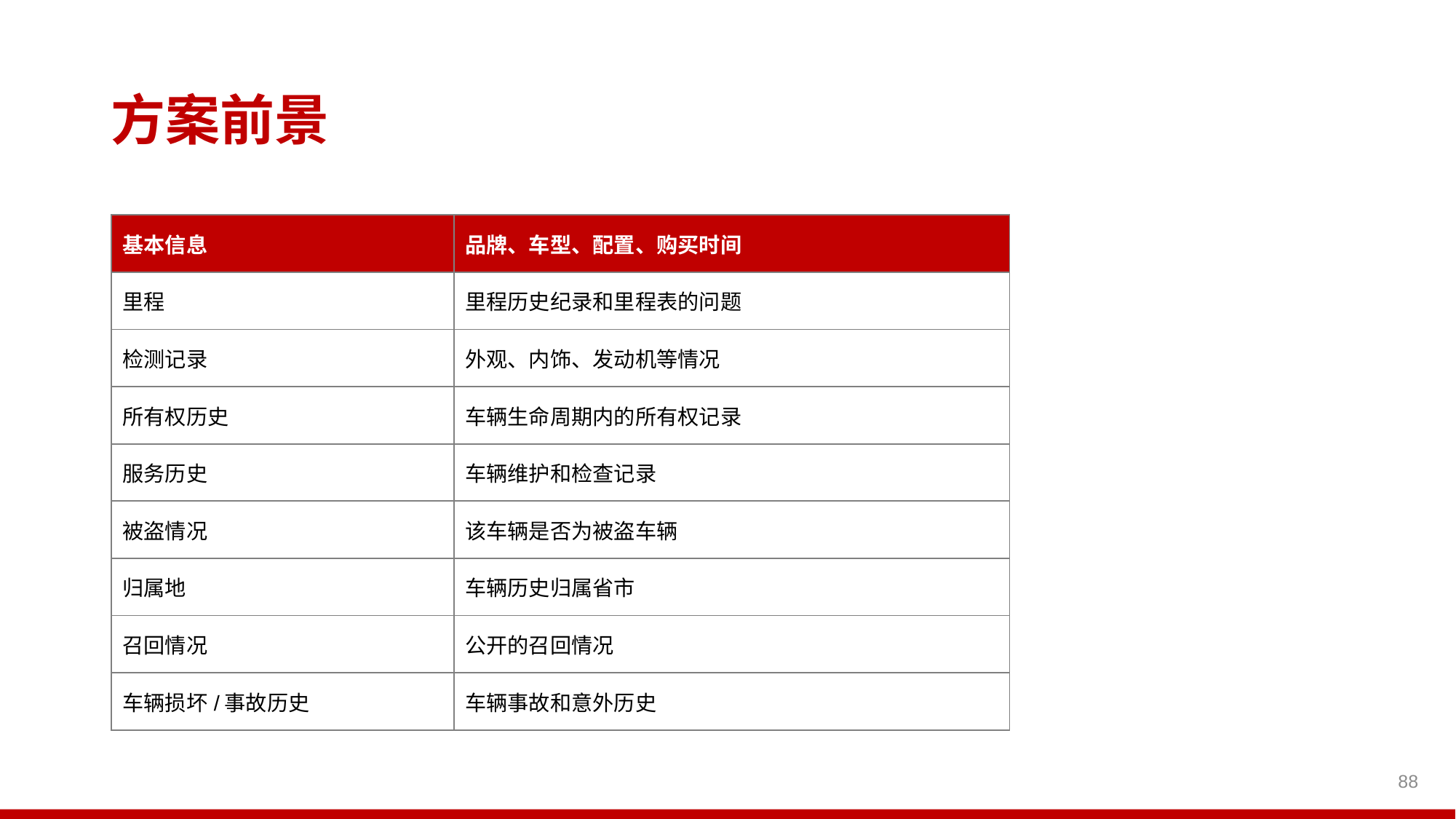

方案前景
| 基本信息 | 品牌、车型、配置、购买时间 |
| --- | --- |
| 里程 | 里程历史纪录和里程表的问题 |
| 检测记录 | 外观、内饰、发动机等情况 |
| 所有权历史 | 车辆生命周期内的所有权记录 |
| 服务历史 | 车辆维护和检查记录 |
| 被盗情况 | 该车辆是否为被盗车辆 |
| 归属地 | 车辆历史归属省市 |
| 召回情况 | 公开的召回情况 |
| 车辆损坏/事故历史 | 车辆事故和意外历史 |
88